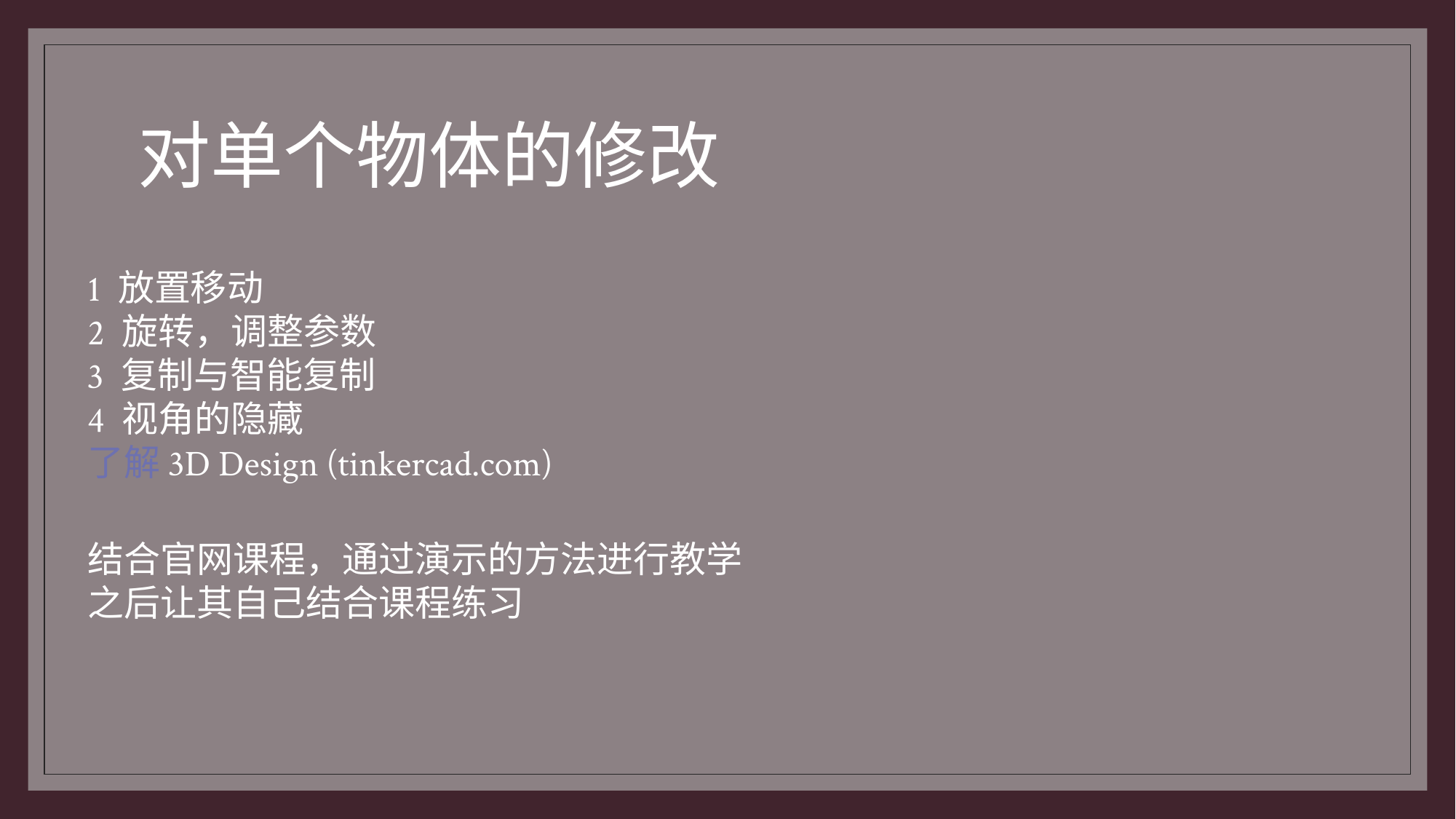

# 对单个物体的修改
1 放置移动
2 旋转，调整参数
3 复制与智能复制
4 视角的隐藏
了解 3D Design (tinkercad.com)

结合官网课程，通过演示的方法进行教学
之后让其自己结合课程练习